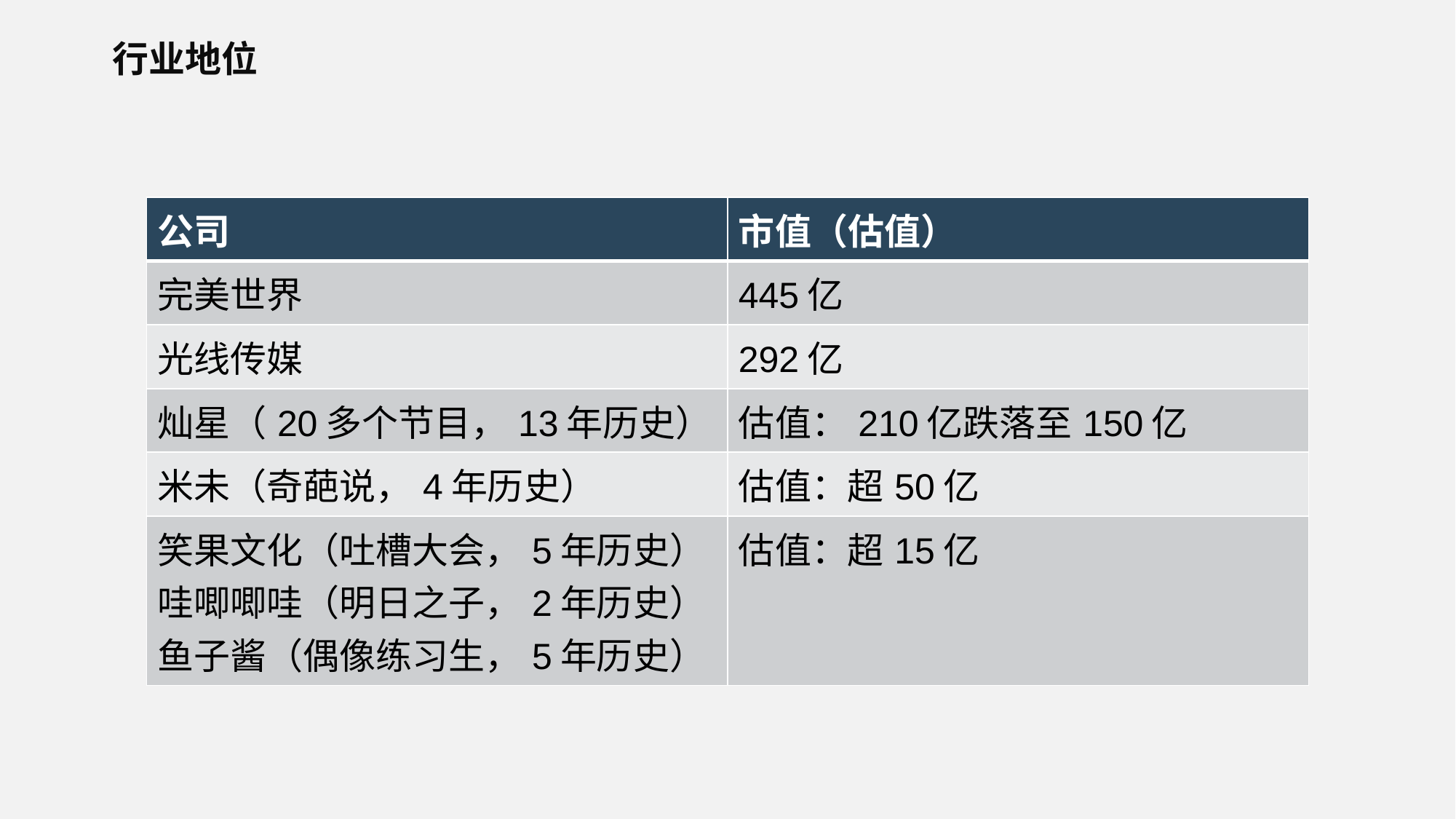

行业地位
| 公司 | 市值（估值） |
| --- | --- |
| 完美世界 | 445亿 |
| 光线传媒 | 292亿 |
| 灿星（20多个节目，13年历史） | 估值：210亿跌落至150亿 |
| 米未（奇葩说，4年历史） | 估值：超50亿 |
| 笑果文化（吐槽大会，5年历史） 哇唧唧哇（明日之子，2年历史） 鱼子酱（偶像练习生，5年历史） | 估值：超15亿 |